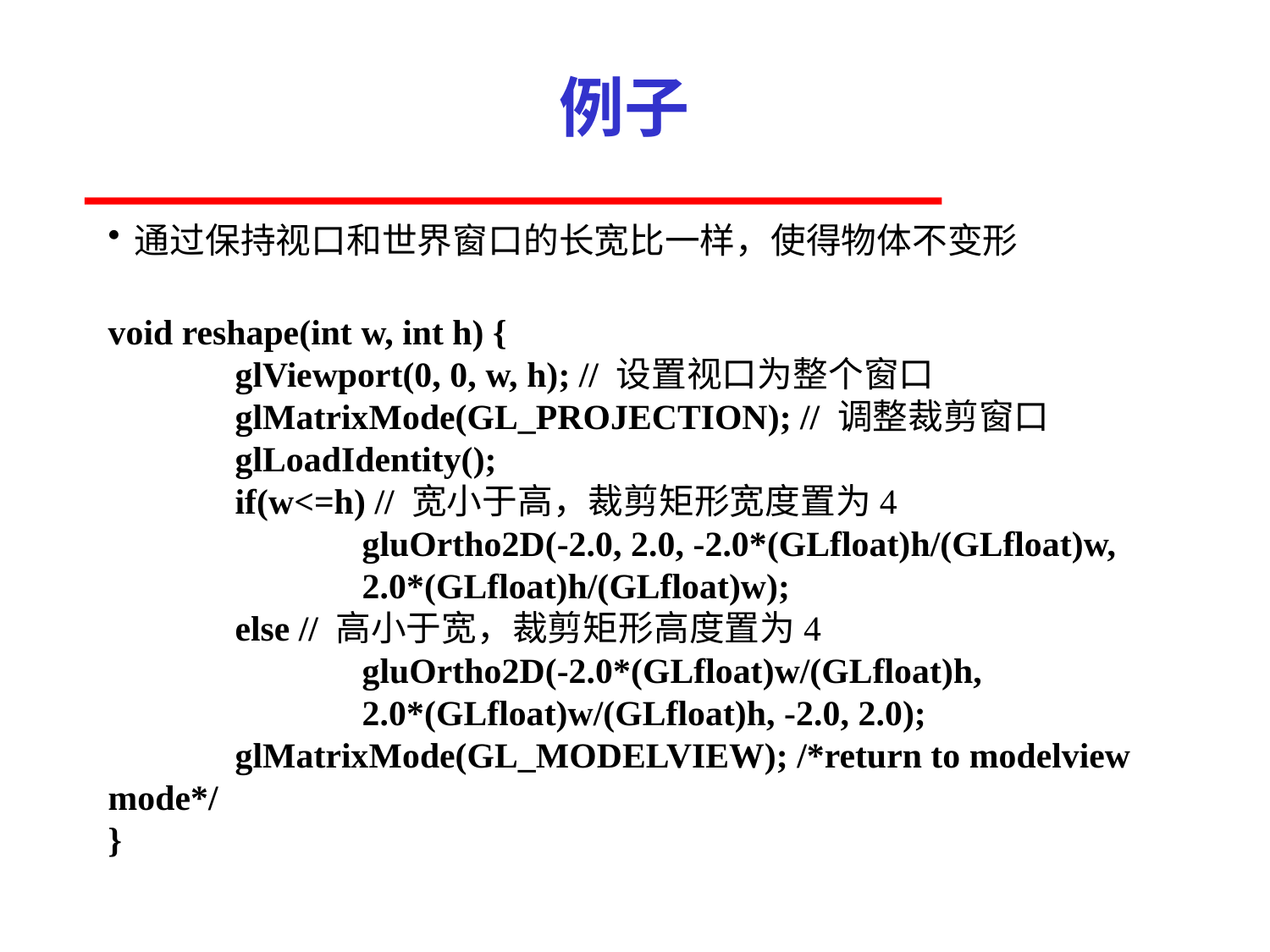

# 例子
通过保持视口和世界窗口的长宽比一样，使得物体不变形
void reshape(int w, int h) {
	glViewport(0, 0, w, h); // 设置视口为整个窗口
	glMatrixMode(GL_PROJECTION); // 调整裁剪窗口
	glLoadIdentity();
	if(w<=h) // 宽小于高，裁剪矩形宽度置为4
		gluOrtho2D(-2.0, 2.0, -2.0*(GLfloat)h/(GLfloat)w,
		2.0*(GLfloat)h/(GLfloat)w);
	else // 高小于宽，裁剪矩形高度置为4
		gluOrtho2D(-2.0*(GLfloat)w/(GLfloat)h,
		2.0*(GLfloat)w/(GLfloat)h, -2.0, 2.0);
	glMatrixMode(GL_MODELVIEW); /*return to modelview mode*/
}
54